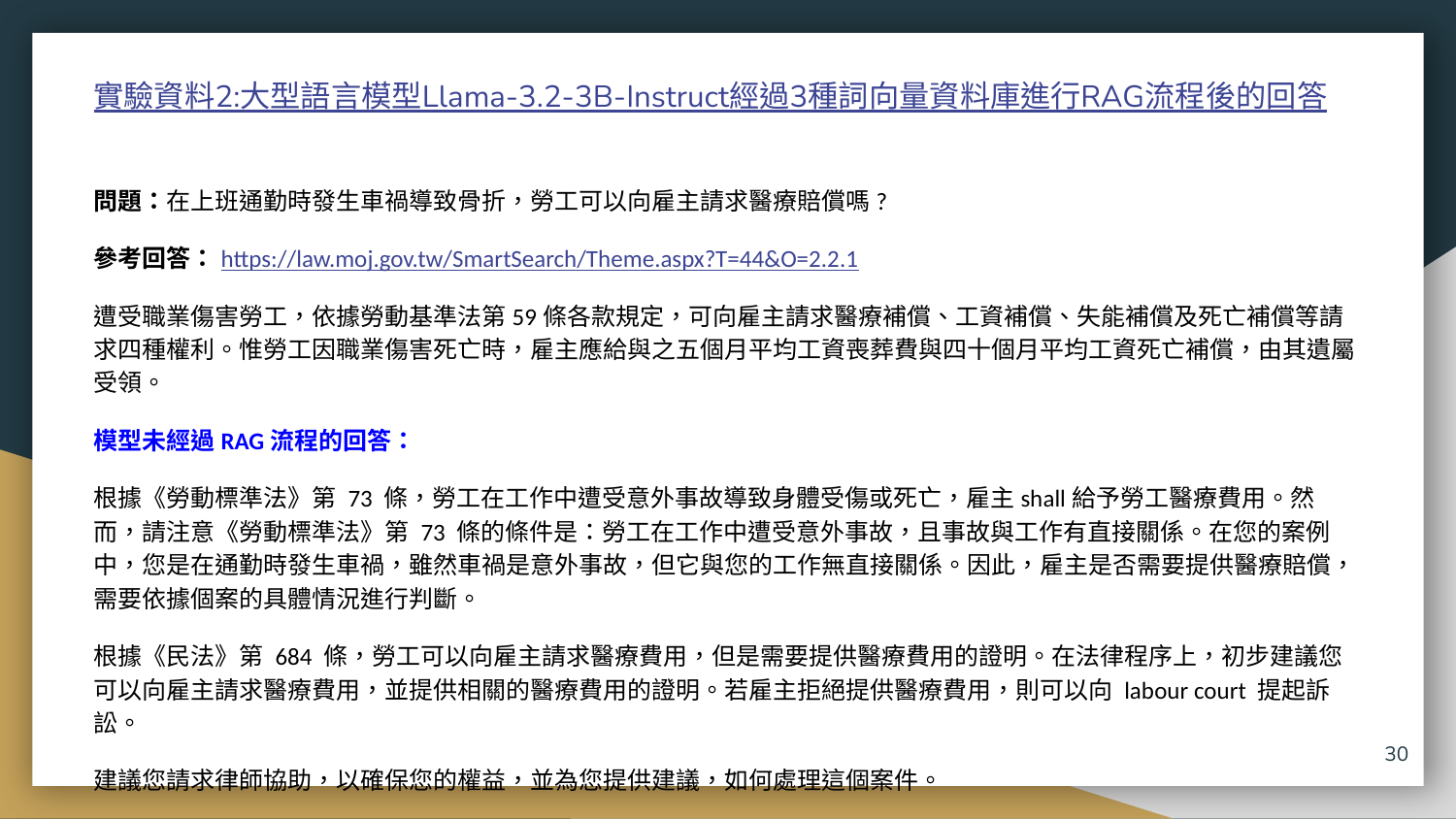

# 實驗資料2:大型語言模型Llama-3.2-3B-Instruct經過3種詞向量資料庫進行RAG流程後的回答
問題：在上班通勤時發生車禍導致骨折，勞工可以向雇主請求醫療賠償嗎?
參考回答：https://law.moj.gov.tw/SmartSearch/Theme.aspx?T=44&O=2.2.1
遭受職業傷害勞工，依據勞動基準法第59條各款規定，可向雇主請求醫療補償、工資補償、失能補償及死亡補償等請求四種權利。惟勞工因職業傷害死亡時，雇主應給與之五個月平均工資喪葬費與四十個月平均工資死亡補償，由其遺屬受領。
模型未經過RAG流程的回答：
根據《勞動標準法》第 73 條，勞工在工作中遭受意外事故導致身體受傷或死亡，雇主shall給予勞工醫療費用。然而，請注意《勞動標準法》第 73 條的條件是：勞工在工作中遭受意外事故，且事故與工作有直接關係。在您的案例中，您是在通勤時發生車禍，雖然車禍是意外事故，但它與您的工作無直接關係。因此，雇主是否需要提供醫療賠償，需要依據個案的具體情況進行判斷。
根據《民法》第 684 條，勞工可以向雇主請求醫療費用，但是需要提供醫療費用的證明。在法律程序上，初步建議您可以向雇主請求醫療費用，並提供相關的醫療費用的證明。若雇主拒絕提供醫療費用，則可以向 labour court 提起訴訟。
建議您請求律師協助，以確保您的權益，並為您提供建議，如何處理這個案件。
30